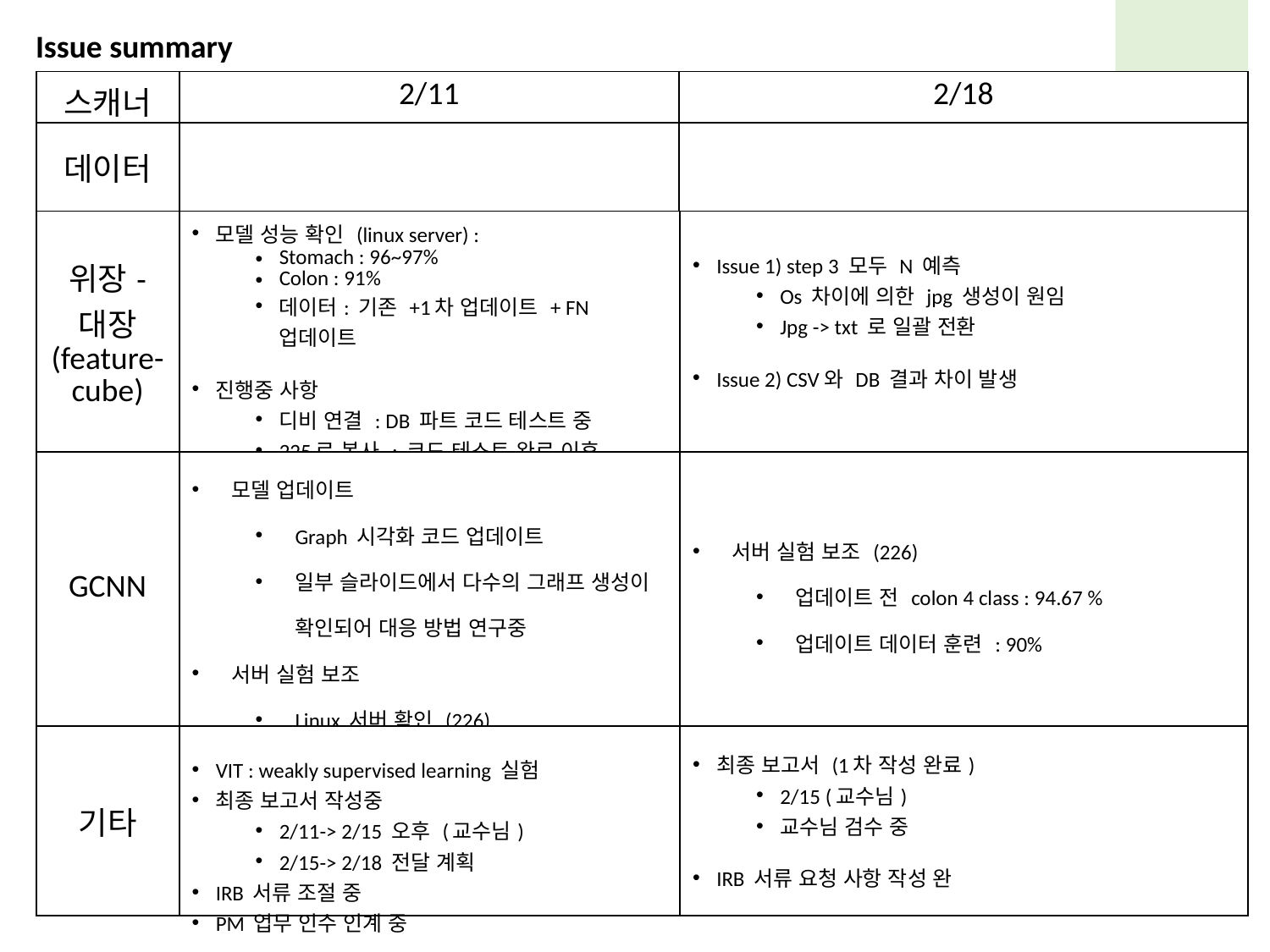

Issue summary
| 스캐너 | 2/11 | 2/18 |
| --- | --- | --- |
| 데이터 |  |  |
| 위장- 대장 (feature-cube) | 모델 성능 확인 (linux server) : Stomach : 96~97% Colon : 91% 데이터: 기존 +1차 업데이트 + FN업데이트 진행중 사항 디비 연결 : DB 파트 코드 테스트 중 225로 복사 : 코드 테스트 완료 이후 | Issue 1) step 3 모두 N 예측 Os 차이에 의한 jpg 생성이 원임 Jpg -> txt 로 일괄 전환 Issue 2) CSV와 DB 결과 차이 발생 |
| --- | --- | --- |
| GCNN | 모델 업데이트 Graph 시각화 코드 업데이트 일부 슬라이드에서 다수의 그래프 생성이 확인되어 대응 방법 연구중 서버 실험 보조 Linux 서버 확인 (226) | 서버 실험 보조 (226) 업데이트 전 colon 4 class : 94.67 % 업데이트 데이터 훈련 : 90% |
| 기타 | VIT : weakly supervised learning 실험 최종 보고서 작성중 2/11-> 2/15 오후 (교수님) 2/15-> 2/18 전달 계획 IRB 서류 조절 중 PM 업무 인수 인계 중 | 최종 보고서 (1차 작성 완료) 2/15 (교수님) 교수님 검수 중 IRB 서류 요청 사항 작성 완 |